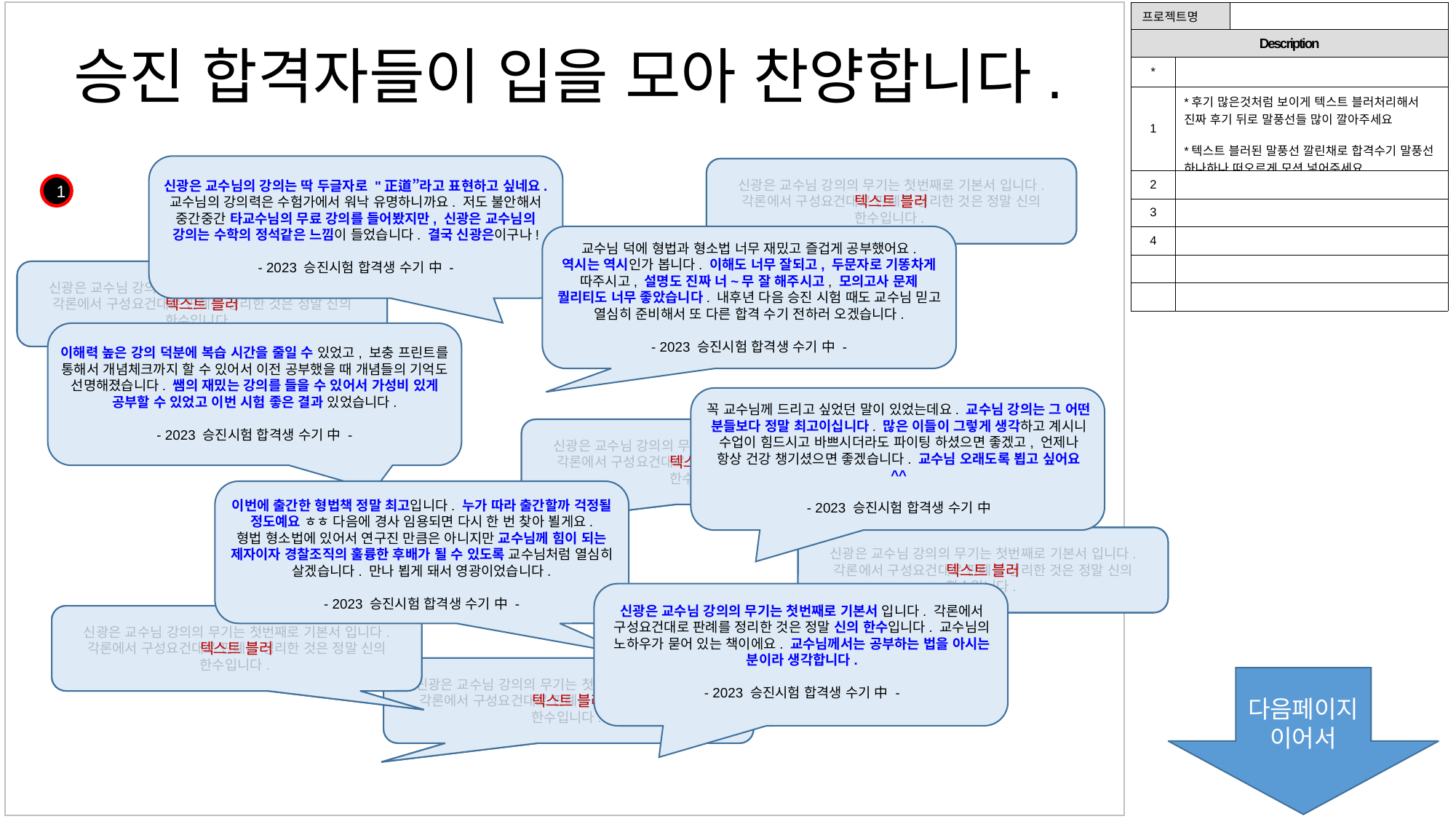

| 프로젝트명 |  |  |
| --- | --- | --- |
| Description |  |  |
| \* |  |  |
| 1 | \*후기 많은것처럼 보이게 텍스트 블러처리해서 진짜 후기 뒤로 말풍선들 많이 깔아주세요 \*텍스트 블러된 말풍선 깔린채로 합격수기 말풍선 하나하나 떠오르게 모션 넣어주세요 |  |
| 2 |  |  |
| 3 |  |  |
| 4 |  |  |
|  |  |  |
|  |  |  |
승진 합격자들이 입을 모아 찬양합니다.

텍스트 블러

신광은 교수님 강의의 무기는 첫번째로 기본서 입니다. 각론에서 구성요건대로 판례를 정리한 것은 정말 신의 한수입니다.
신광은 교수님의 강의는 딱 두글자로 "正道”라고 표현하고 싶네요.
교수님의 강의력은 수험가에서 워낙 유명하니까요. 저도 불안해서 중간중간 타교수님의 무료 강의를 들어봤지만, 신광은 교수님의 강의는 수학의 정석같은 느낌이 들었습니다. 결국 신광은이구나!

- 2023 승진시험 합격생 수기 中 -
1

교수님 덕에 형법과 형소법 너무 재밌고 즐겁게 공부했어요.
역시는 역시인가 봅니다. 이해도 너무 잘되고, 두문자로 기똥차게 따주시고, 설명도 진짜 너~무 잘 해주시고, 모의고사 문제 퀄리티도 너무 좋았습니다. 내후년 다음 승진 시험 때도 교수님 믿고 열심히 준비해서 또 다른 합격 수기 전하러 오겠습니다.

- 2023 승진시험 합격생 수기 中 -
텍스트 블러

신광은 교수님 강의의 무기는 첫번째로 기본서 입니다. 각론에서 구성요건대로 판례를 정리한 것은 정말 신의 한수입니다.

이해력 높은 강의 덕분에 복습 시간을 줄일 수 있었고, 보충 프린트를 통해서 개념체크까지 할 수 있어서 이전 공부했을 때 개념들의 기억도 선명해졌습니다. 쌤의 재밌는 강의를 들을 수 있어서 가성비 있게 공부할 수 있었고 이번 시험 좋은 결과 있었습니다.

- 2023 승진시험 합격생 수기 中 -

꼭 교수님께 드리고 싶었던 말이 있었는데요. 교수님 강의는 그 어떤 분들보다 정말 최고이십니다. 많은 이들이 그렇게 생각하고 계시니 수업이 힘드시고 바쁘시더라도 파이팅 하셨으면 좋겠고, 언제나 항상 건강 챙기셨으면 좋겠습니다. 교수님 오래도록 뵙고 싶어요 ^^

- 2023 승진시험 합격생 수기 中
텍스트 블러

신광은 교수님 강의의 무기는 첫번째로 기본서 입니다. 각론에서 구성요건대로 판례를 정리한 것은 정말 신의 한수입니다.

이번에 출간한 형법책 정말 최고입니다. 누가 따라 출간할까 걱정될 정도예요 ㅎㅎ 다음에 경사 임용되면 다시 한 번 찾아 뵐게요.
형법 형소법에 있어서 연구진 만큼은 아니지만 교수님께 힘이 되는 제자이자 경찰조직의 훌륭한 후배가 될 수 있도록 교수님처럼 열심히 살겠습니다. 만나 뵙게 돼서 영광이었습니다.

- 2023 승진시험 합격생 수기 中 -
텍스트 블러

신광은 교수님 강의의 무기는 첫번째로 기본서 입니다. 각론에서 구성요건대로 판례를 정리한 것은 정말 신의 한수입니다.

신광은 교수님 강의의 무기는 첫번째로 기본서 입니다. 각론에서 구성요건대로 판례를 정리한 것은 정말 신의 한수입니다. 교수님의 노하우가 묻어 있는 책이에요. 교수님께서는 공부하는 법을 아시는 분이라 생각합니다.

- 2023 승진시험 합격생 수기 中 -
텍스트 블러

신광은 교수님 강의의 무기는 첫번째로 기본서 입니다. 각론에서 구성요건대로 판례를 정리한 것은 정말 신의 한수입니다.
텍스트 블러

신광은 교수님 강의의 무기는 첫번째로 기본서 입니다. 각론에서 구성요건대로 판례를 정리한 것은 정말 신의 한수입니다.
다음페이지
이어서